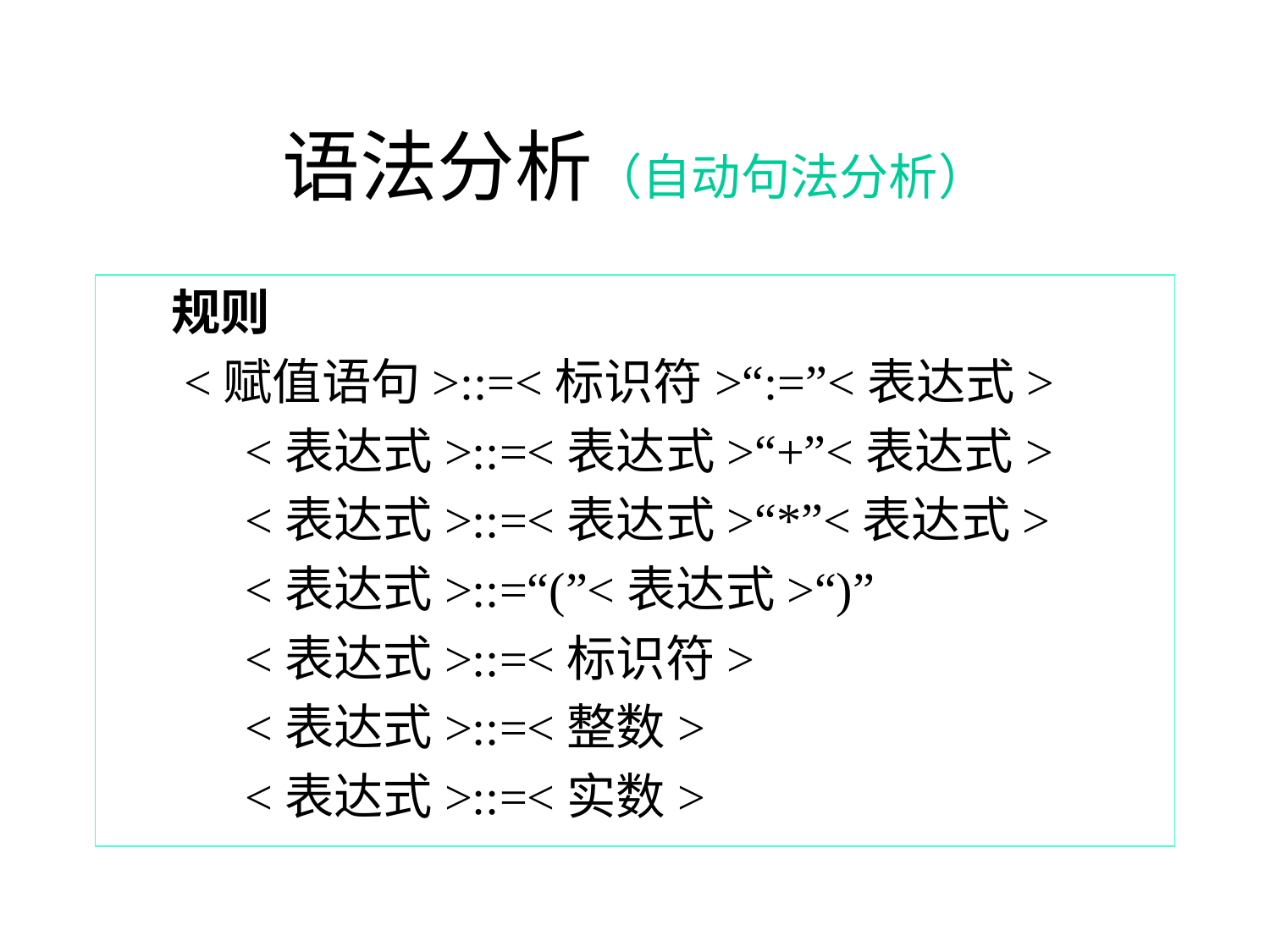

# 语法分析（自动句法分析）
规则
 <赋值语句>::=<标识符>“:=”<表达式>
      <表达式>::=<表达式>“+”<表达式>
      <表达式>::=<表达式>“*”<表达式>
      <表达式>::=“(”<表达式>“)”
      <表达式>::=<标识符>
      <表达式>::=<整数>
      <表达式>::=<实数>